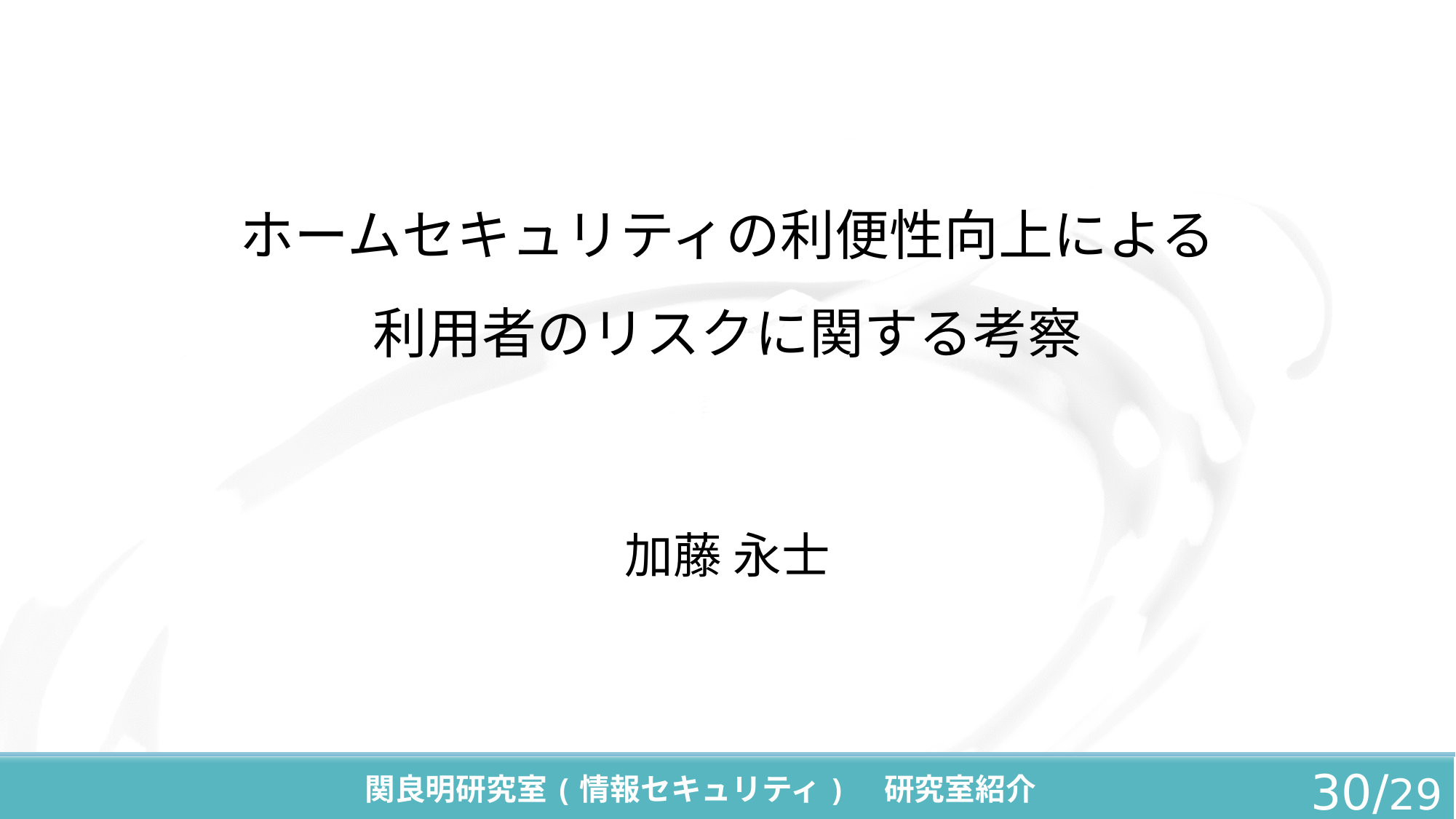

# ホームセキュリティの利便性向上による 利用者のリスクに関する考察 加藤 永士